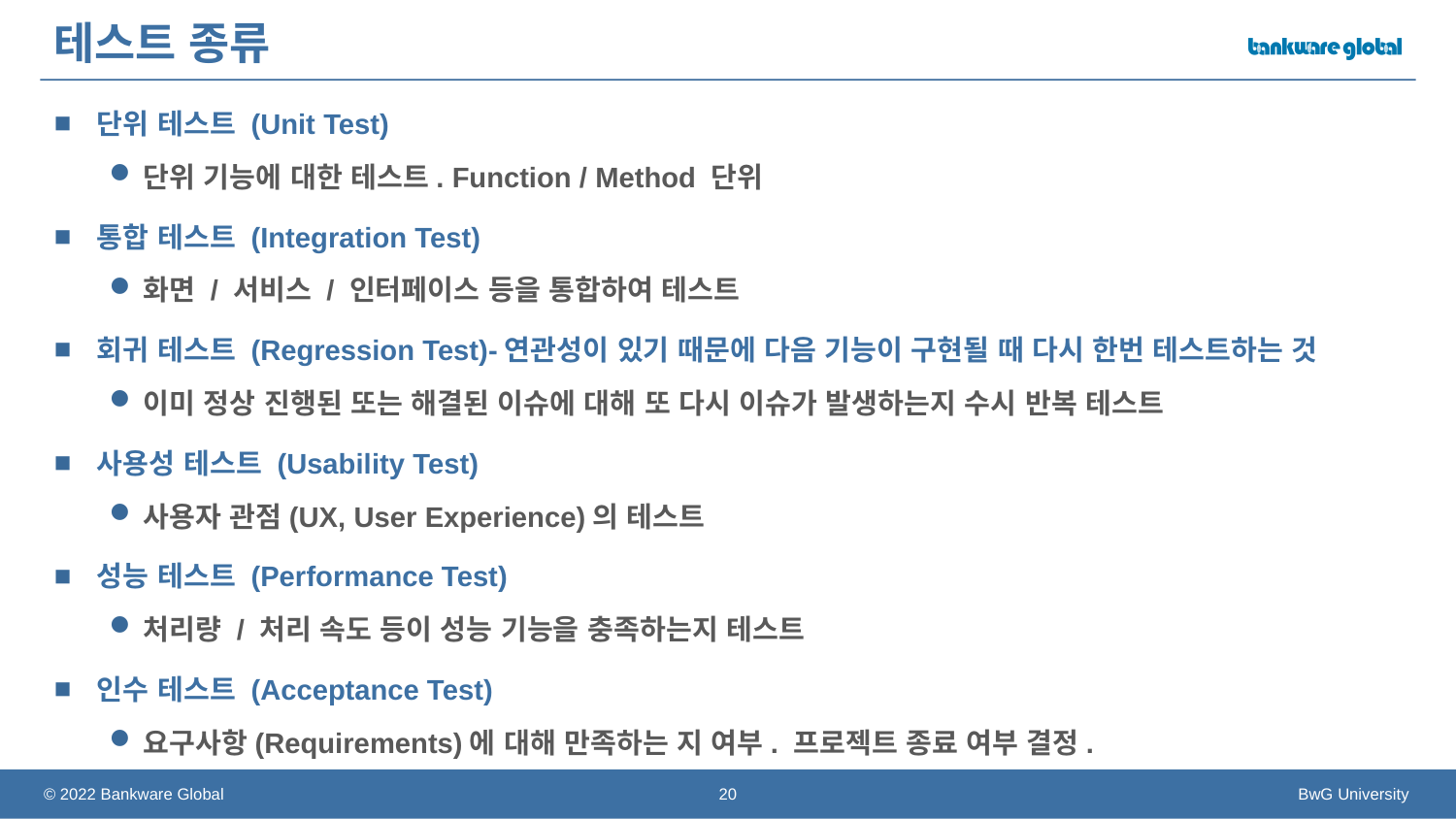

# 테스트 종류
단위 테스트 (Unit Test)
단위 기능에 대한 테스트. Function / Method 단위
통합 테스트 (Integration Test)
화면 / 서비스 / 인터페이스 등을 통합하여 테스트
회귀 테스트 (Regression Test)-연관성이 있기 때문에 다음 기능이 구현될 때 다시 한번 테스트하는 것
이미 정상 진행된 또는 해결된 이슈에 대해 또 다시 이슈가 발생하는지 수시 반복 테스트
사용성 테스트 (Usability Test)
사용자 관점(UX, User Experience)의 테스트
성능 테스트 (Performance Test)
처리량 / 처리 속도 등이 성능 기능을 충족하는지 테스트
인수 테스트 (Acceptance Test)
요구사항(Requirements)에 대해 만족하는 지 여부. 프로젝트 종료 여부 결정.
20